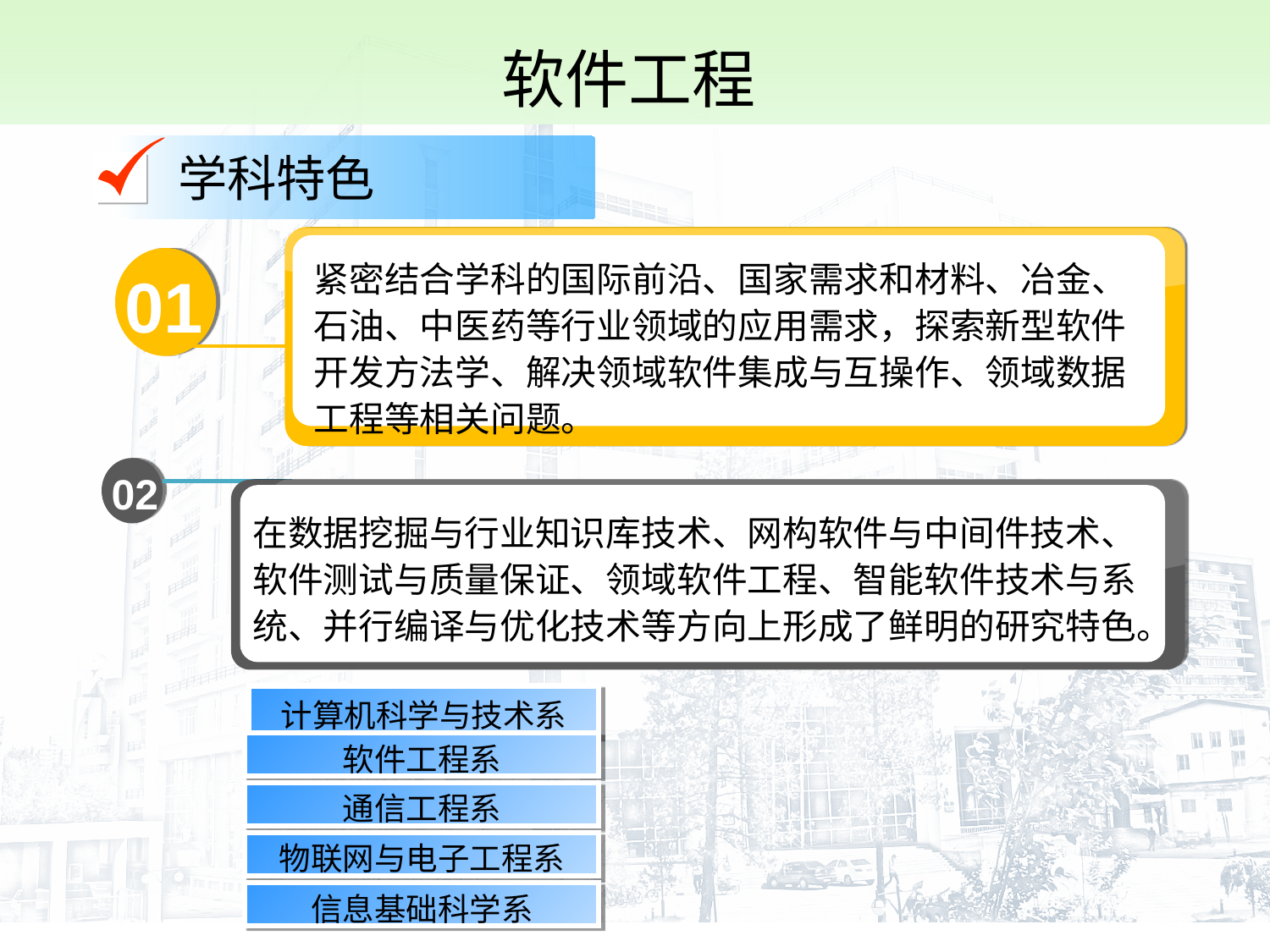

软件工程
学科特色

01

紧密结合学科的国际前沿、国家需求和材料、冶金、石油、中医药等行业领域的应用需求，探索新型软件开发方法学、解决领域软件集成与互操作、领域数据工程等相关问题。

02

在数据挖掘与行业知识库技术、网构软件与中间件技术、软件测试与质量保证、领域软件工程、智能软件技术与系统、并行编译与优化技术等方向上形成了鲜明的研究特色。
计算机科学与技术系
软件工程系
通信工程系
物联网与电子工程系
信息基础科学系